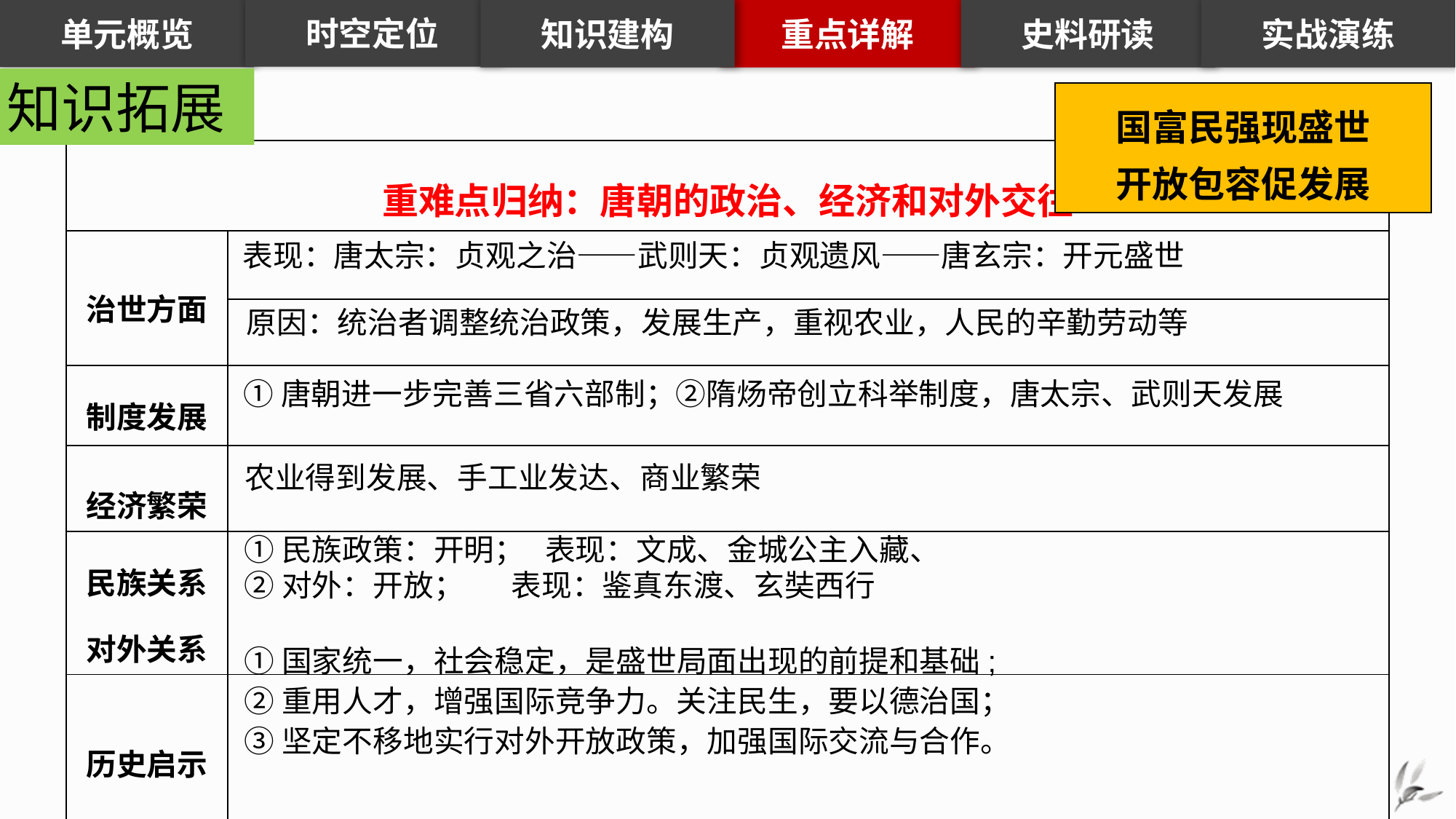

知识建构
重点详解
史料研读

实战演练
时空定位
单元概览
知识拓展
国富民强现盛世
开放包容促发展
| 重难点归纳：唐朝的政治、经济和对外交往 |  |
| --- | --- |
| 治世方面 |  |
|  |  |
| 制度发展 |  |
| 经济繁荣 |  |
| 民族关系 对外关系 |  |
| 历史启示 |  |
表现：唐太宗：贞观之治——武则天：贞观遗风——唐玄宗：开元盛世
原因：统治者调整统治政策，发展生产，重视农业，人民的辛勤劳动等
①唐朝进一步完善三省六部制；②隋炀帝创立科举制度，唐太宗、武则天发展
农业得到发展、手工业发达、商业繁荣
①民族政策：开明；   表现：文成、金城公主入藏、
②对外：开放；       表现：鉴真东渡、玄奘西行
①国家统一，社会稳定，是盛世局面出现的前提和基础;
②重用人才，增强国际竞争力。关注民生，要以德治国；
③坚定不移地实行对外开放政策，加强国际交流与合作。